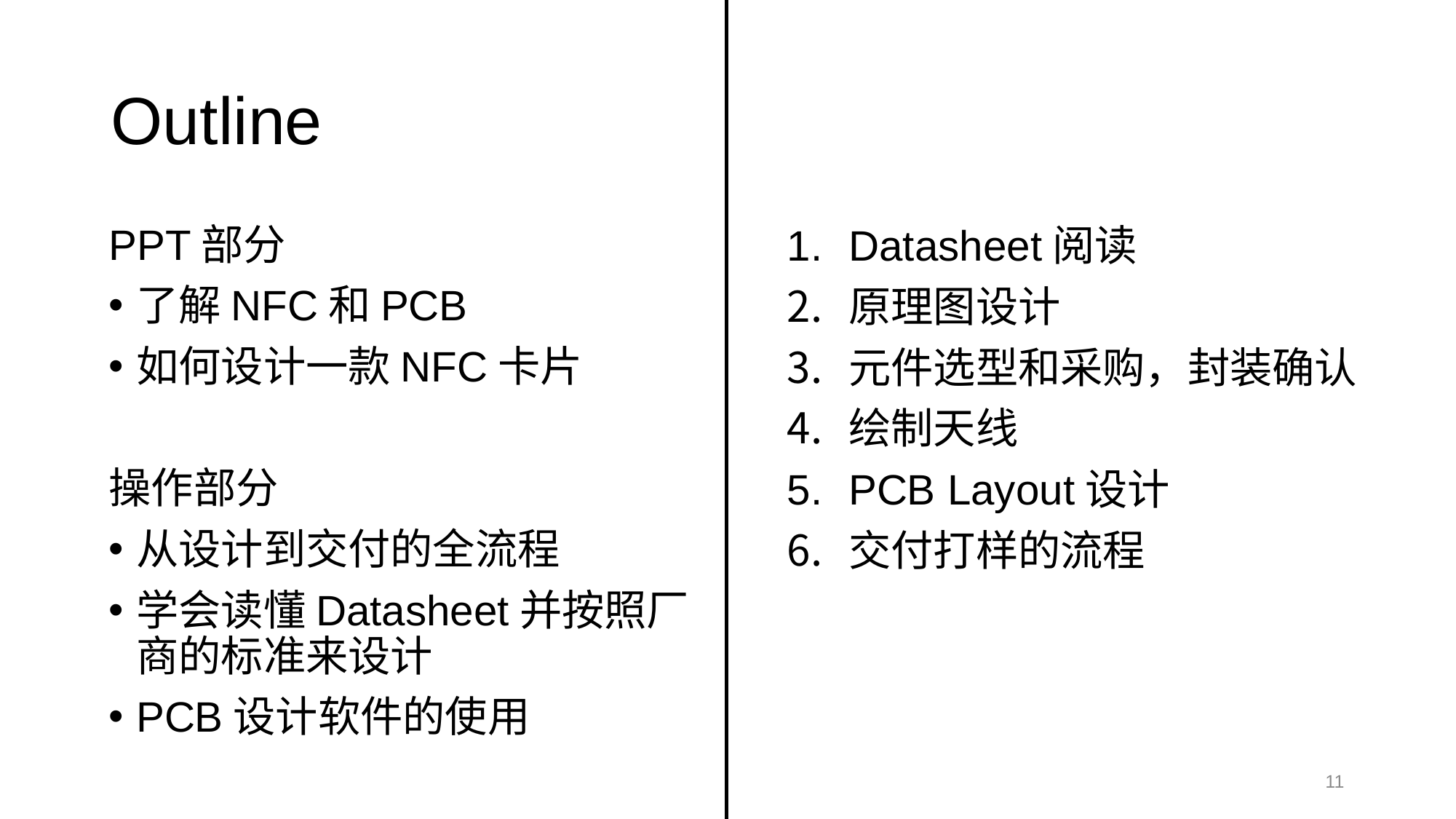

# Outline
PPT部分
了解NFC和PCB
如何设计一款NFC卡片

操作部分
从设计到交付的全流程
学会读懂Datasheet并按照厂商的标准来设计
PCB设计软件的使用
Datasheet阅读
原理图设计
元件选型和采购，封装确认
绘制天线
PCB Layout设计
交付打样的流程
11